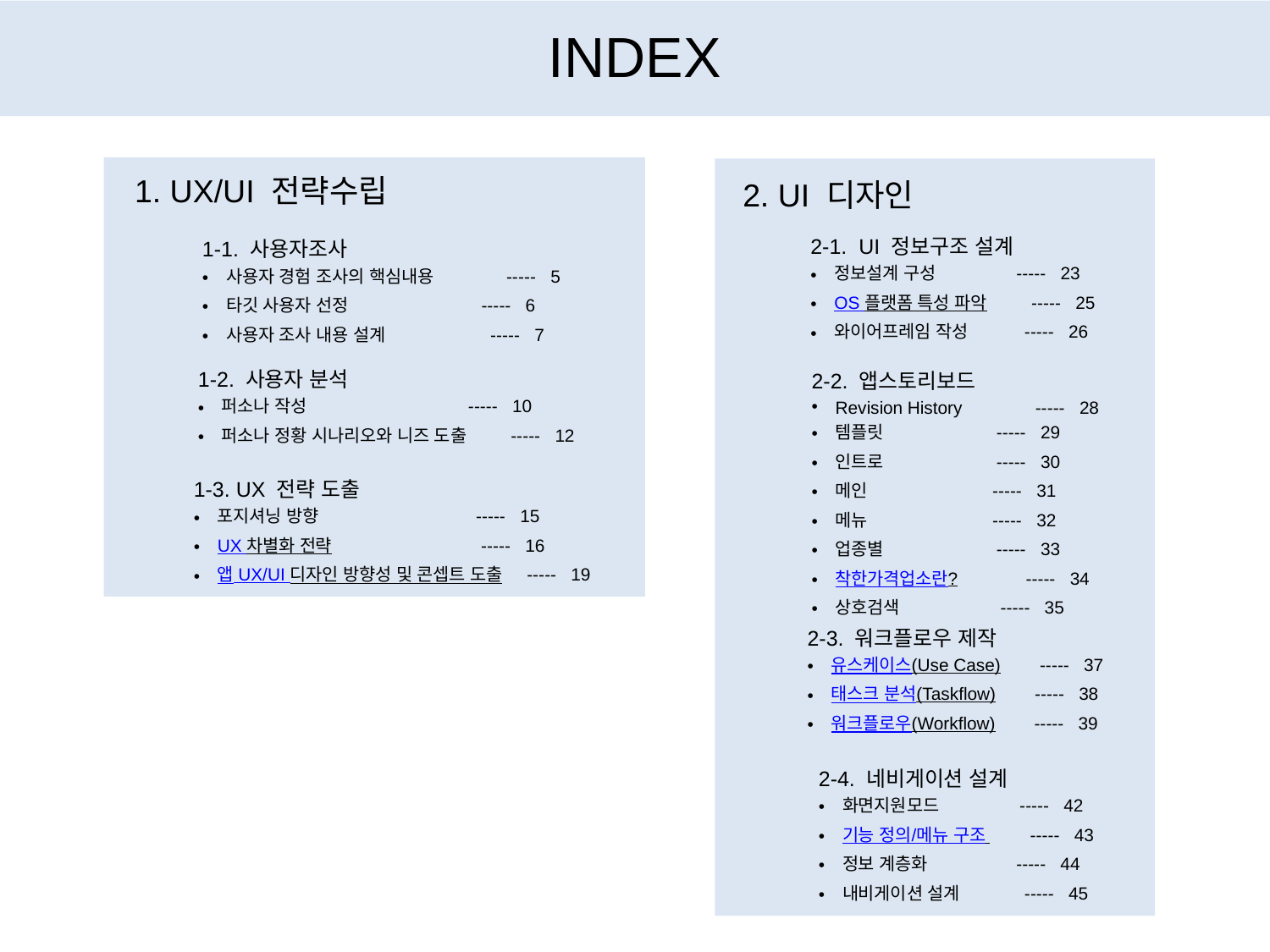

INDEX

2. UI 디자인
1. UX/UI 전략수립
2-1.  UI 정보구조 설계
정보설계 구성                   -----   23
OS 플랫폼 특성 파악          -----   25
와이어프레임 작성             -----   26
1-1. 사용자조사
사용자 경험 조사의 핵심내용                 -----   5
타깃 사용자 선정                                -----   6
사용자 조사 내용 설계                         -----   7
1-2. 사용자 분석
퍼소나 작성                                       -----   10
퍼소나 정황 시나리오와 니즈 도출          -----   12
2-2. 앱스토리보드
Revision History               -----   28
템플릿                           -----   29
인트로                           -----   30
메인                              -----   31
메뉴                              -----   32
업종별                           -----   33
착한가격업소란?              -----   34
상호검색                        -----   35
1-3. UX 전략 도출
포지셔닝 방향                                      -----   15
UX 차별화 전략                                    -----   16
앱 UX/UI 디자인 방향성 및 콘셉트 도출     -----   19
2-3. 워크플로우 제작
유스케이스(Use Case)        -----   37
태스크 분석(Taskflow)        -----   38
워크플로우(Workflow)        -----   39

2-4. 네비게이션 설계
화면지원모드                   -----   42
기능 정의/메뉴 구조          -----   43
정보 계층화                     -----   44
내비게이션 설계               -----   45